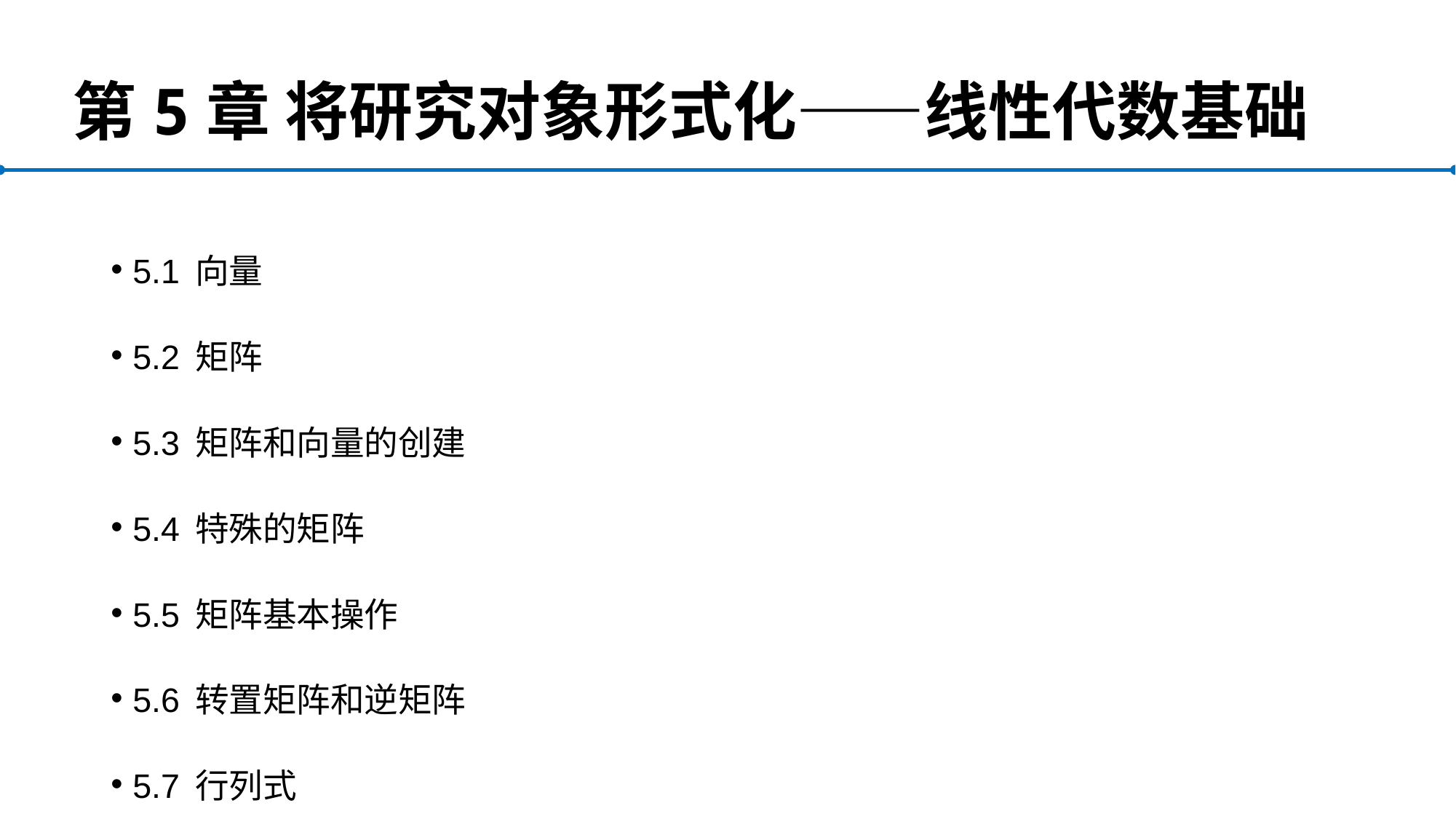

# 第5章 将研究对象形式化——线性代数基础
5.1 向量
5.2 矩阵
5.3 矩阵和向量的创建
5.4 特殊的矩阵
5.5 矩阵基本操作
5.6 转置矩阵和逆矩阵
5.7 行列式